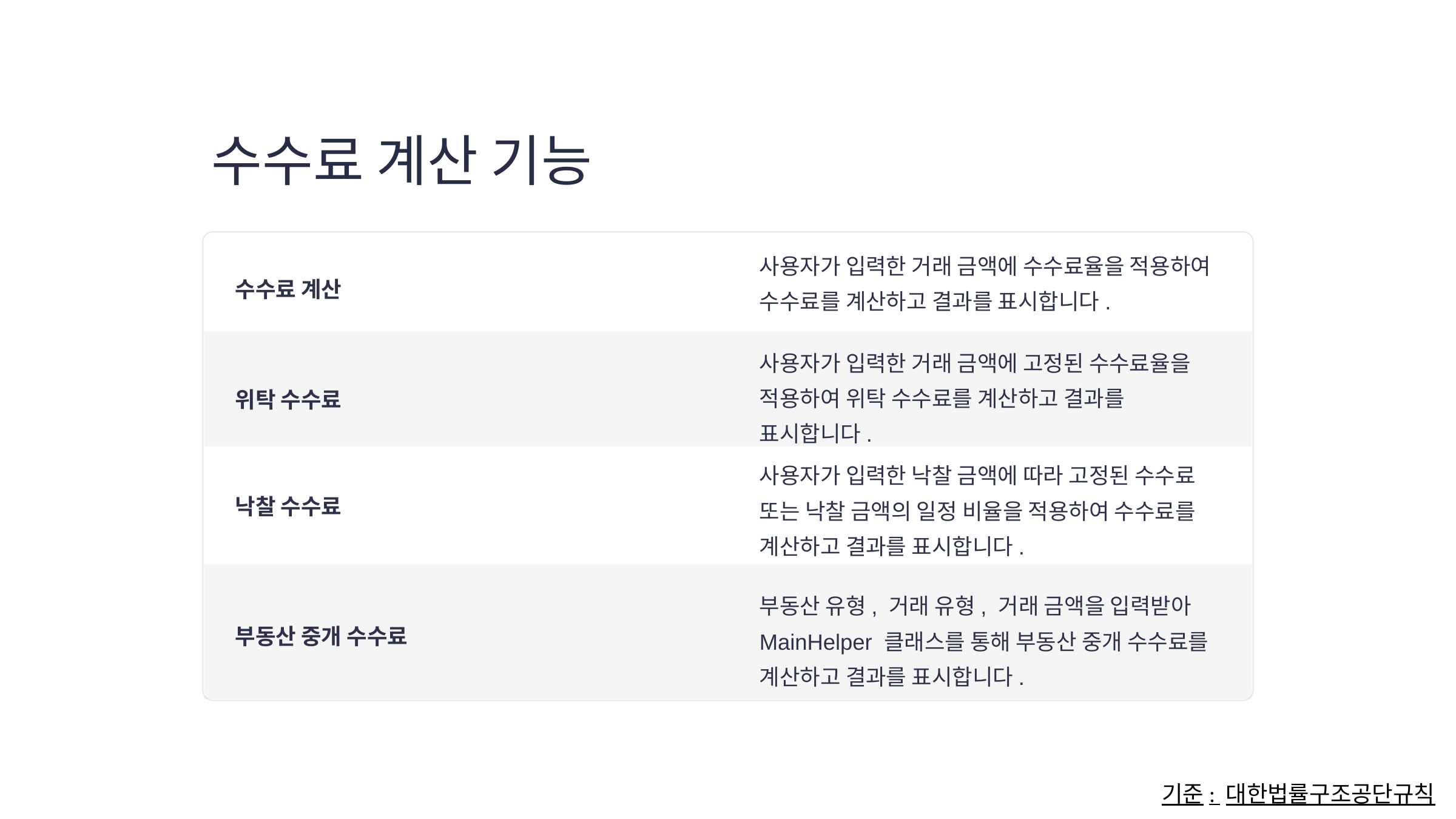

수수료 계산 기능

사용자가 입력한 거래 금액에 수수료율을 적용하여 수수료를 계산하고 결과를 표시합니다.
수수료 계산

사용자가 입력한 거래 금액에 고정된 수수료율을 적용하여 위탁 수수료를 계산하고 결과를
표시합니다.
위탁 수수료
사용자가 입력한 낙찰 금액에 따라 고정된 수수료 또는 낙찰 금액의 일정 비율을 적용하여 수수료를 계산하고 결과를 표시합니다.

낙찰 수수료

부동산 유형, 거래 유형, 거래 금액을 입력받아 MainHelper 클래스를 통해 부동산 중개 수수료를 계산하고 결과를 표시합니다.
부동산 중개 수수료
기준: 대한법률구조공단규칙